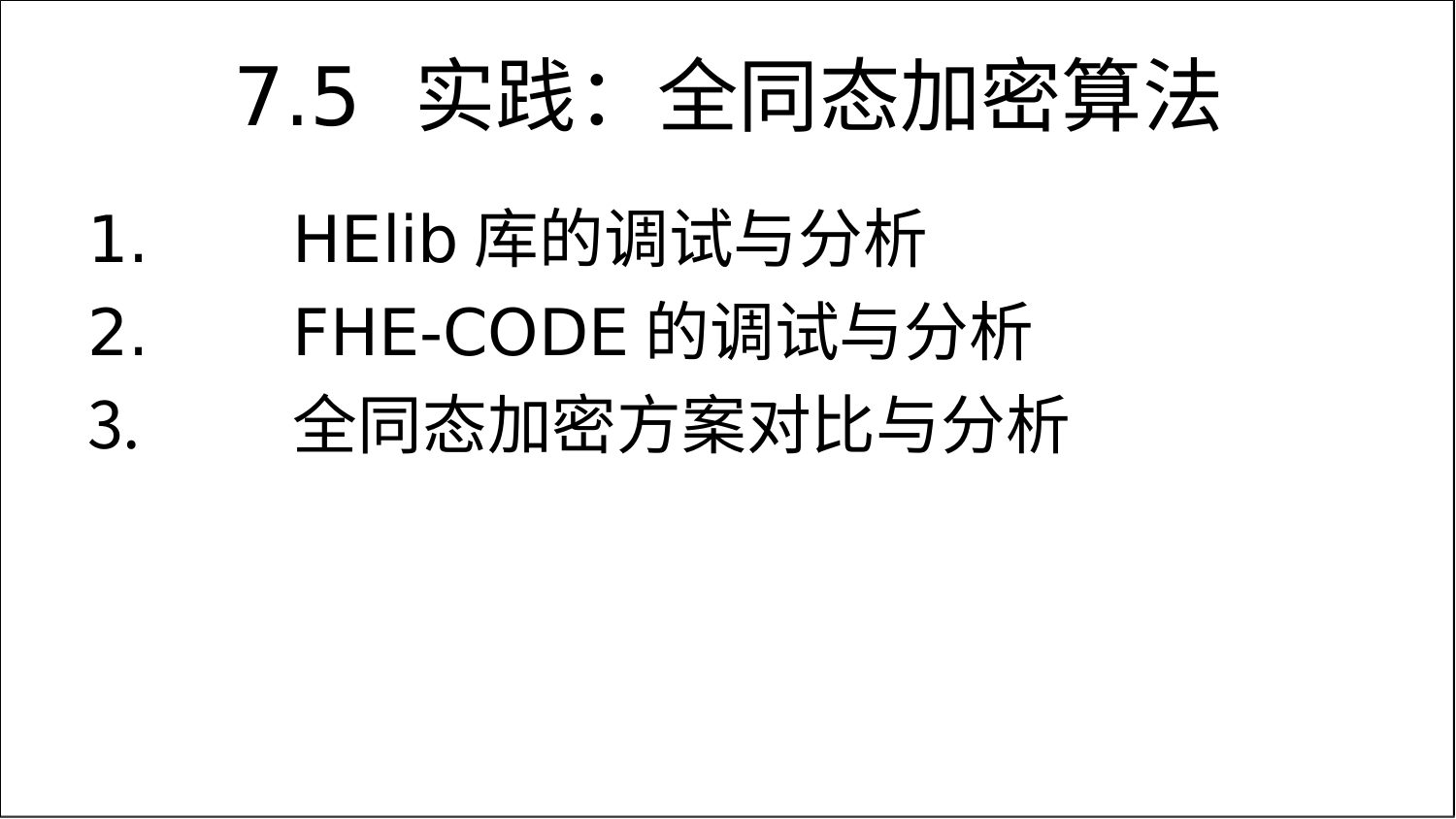

# 7.5	实践：全同态加密算法
HElib库的调试与分析
FHE-CODE的调试与分析
全同态加密方案对比与分析